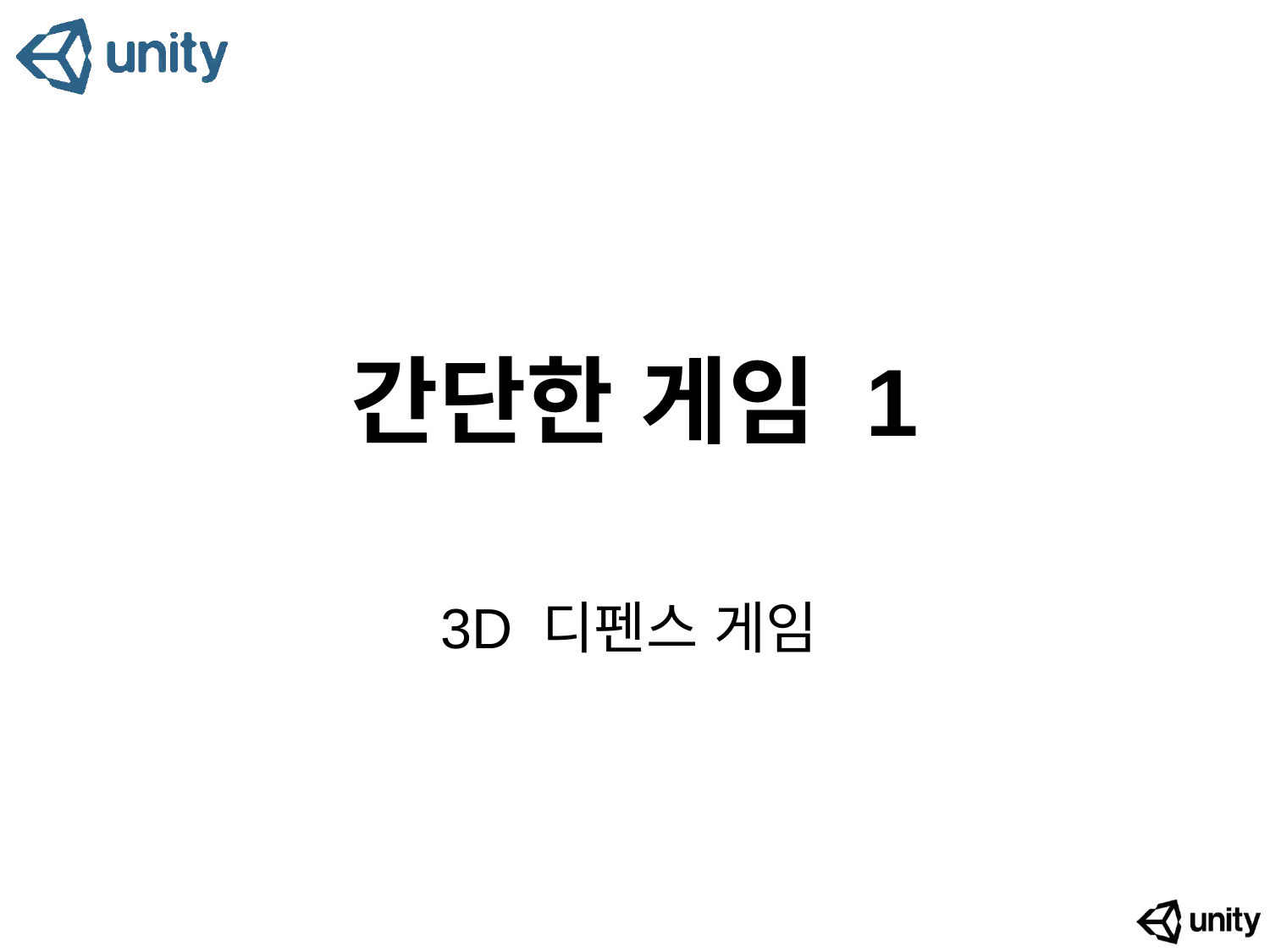

# 간단한 게임 1
3D 디펜스 게임